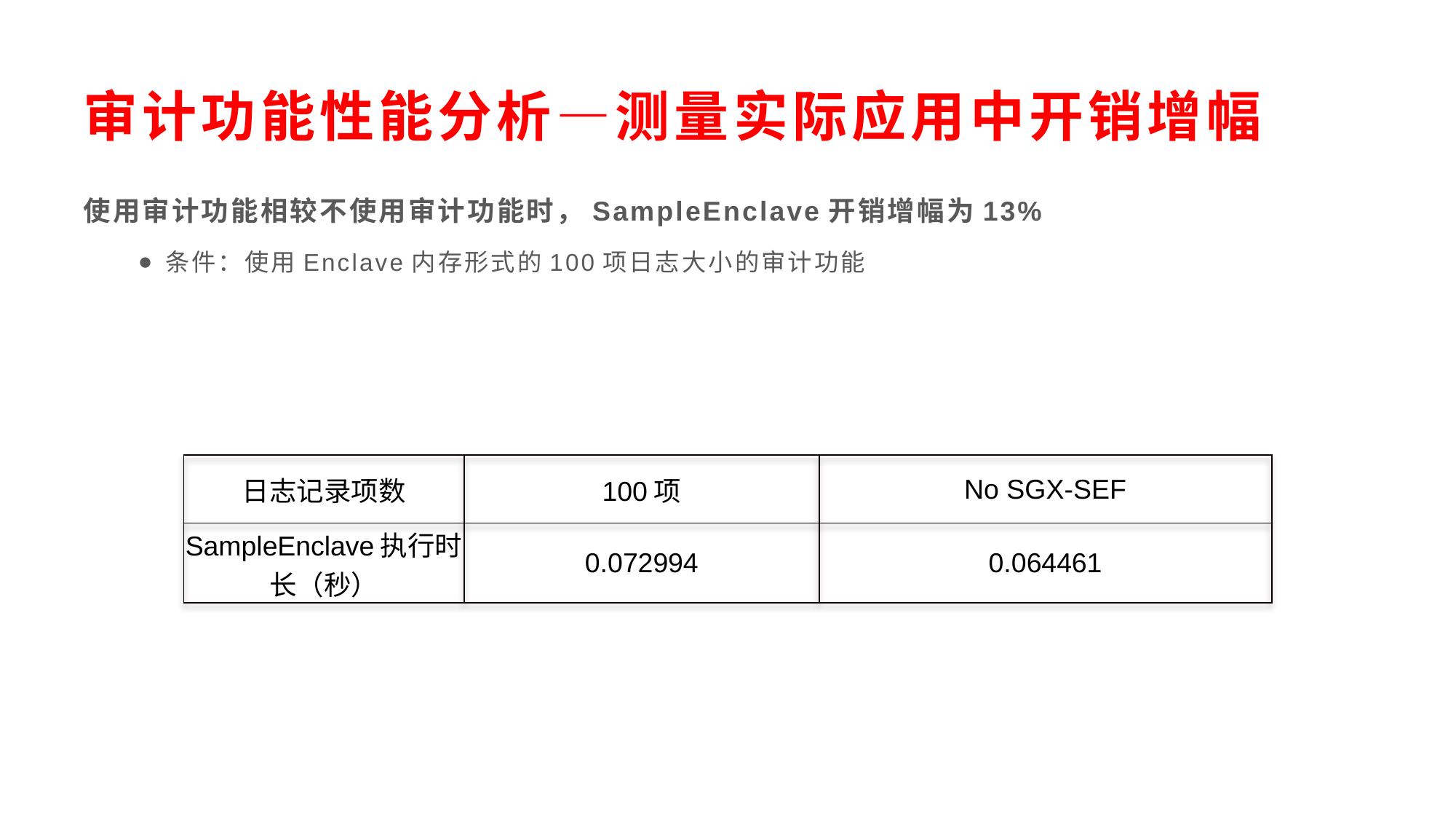

# 审计功能性能分析—测量实际应用中开销增幅
使用审计功能相较不使用审计功能时，SampleEnclave开销增幅为13%
条件：使用Enclave内存形式的100项日志大小的审计功能

| 日志记录项数 | 100项 | No SGX-SEF |
| --- | --- | --- |
| SampleEnclave执行时长（秒） | 0.072994 | 0.064461 |